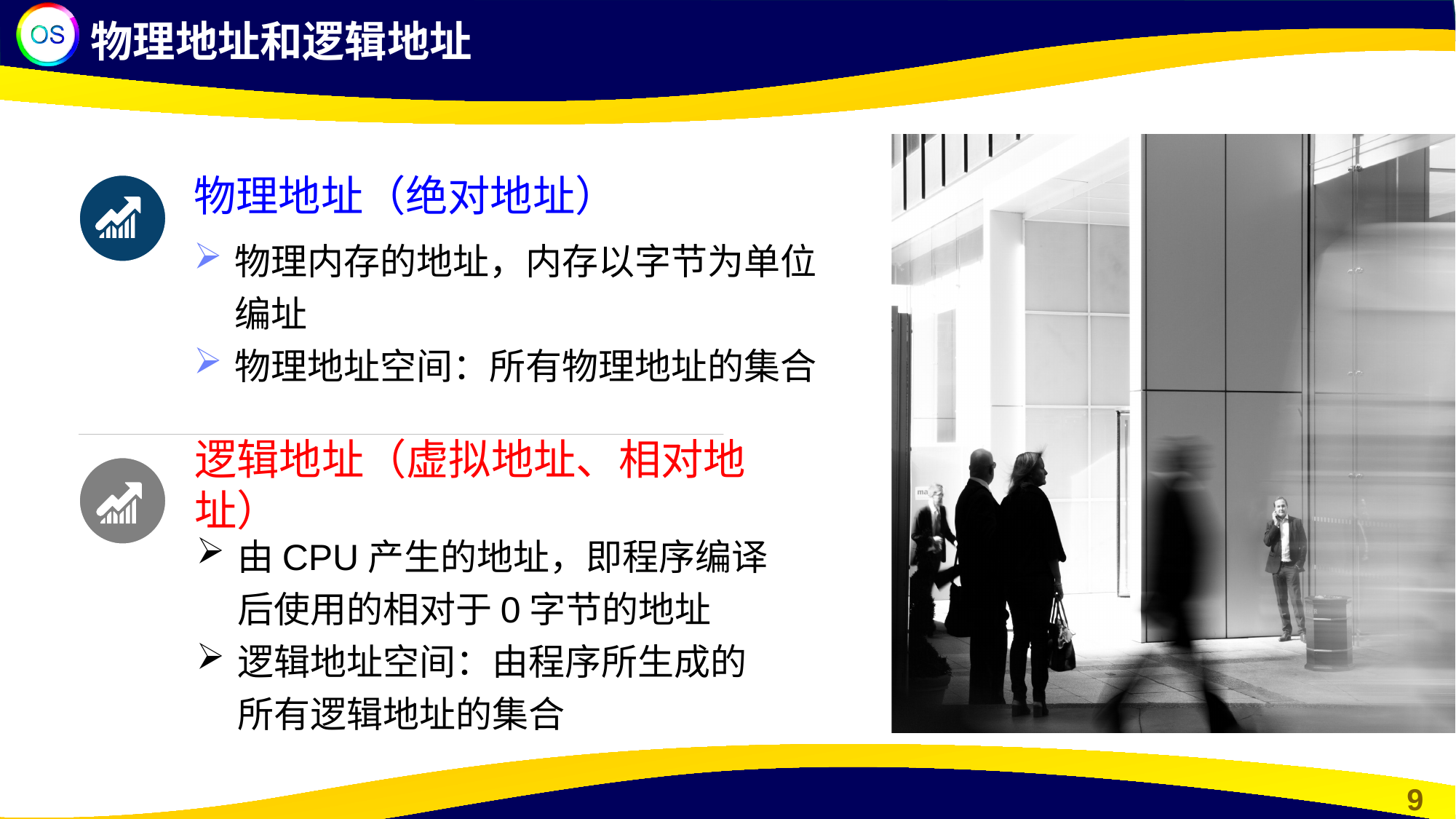

物理地址和逻辑地址

物理地址（绝对地址）
物理内存的地址，内存以字节为单位编址
物理地址空间：所有物理地址的集合

逻辑地址（虚拟地址、相对地址）
由CPU产生的地址，即程序编译后使用的相对于0字节的地址
逻辑地址空间：由程序所生成的所有逻辑地址的集合